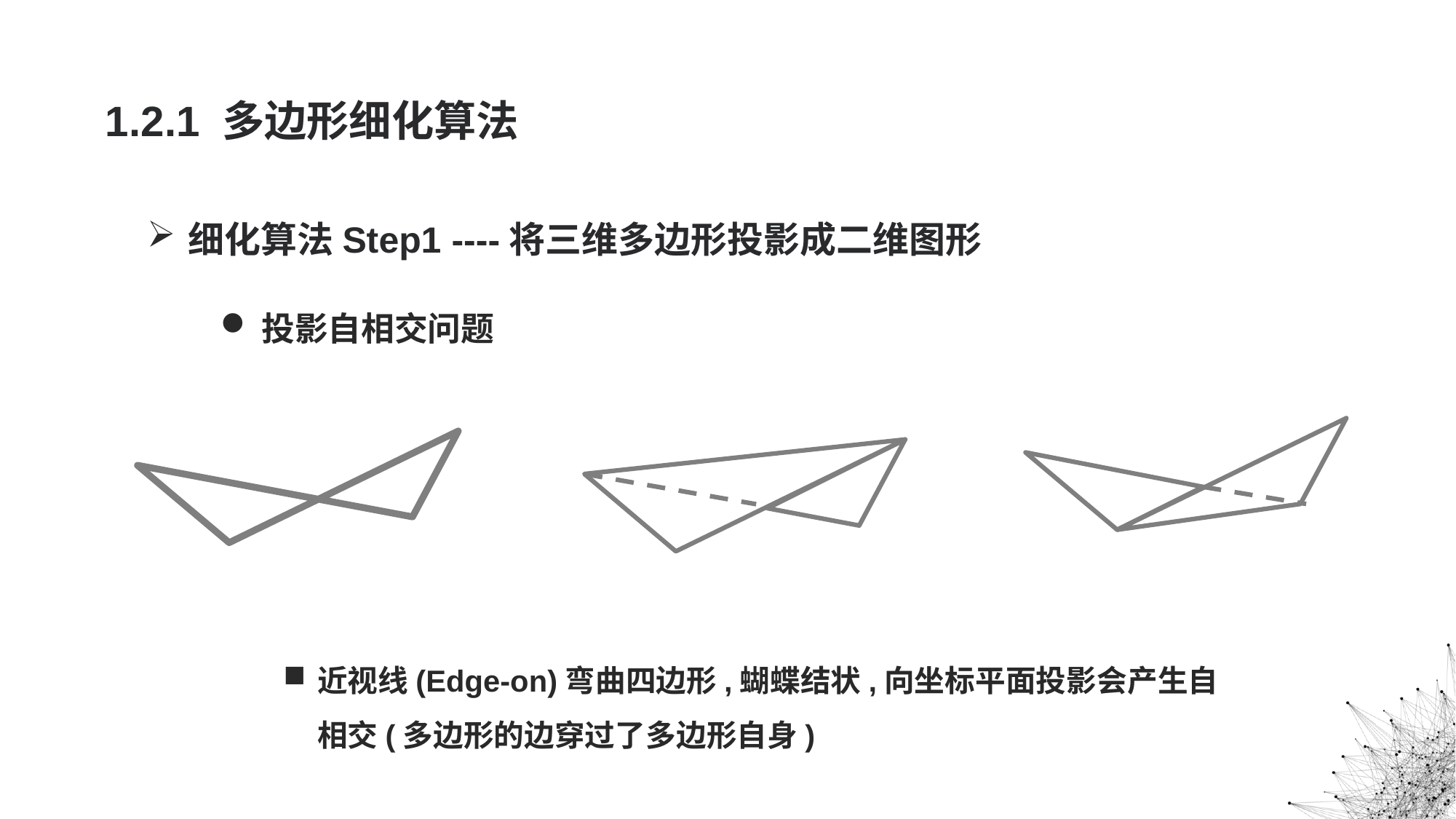

# 1.2.1 多边形细化算法
细化算法Step1 ----将三维多边形投影成二维图形
投影自相交问题

近视线(Edge-on)弯曲四边形,蝴蝶结状,向坐标平面投影会产生自相交(多边形的边穿过了多边形自身)